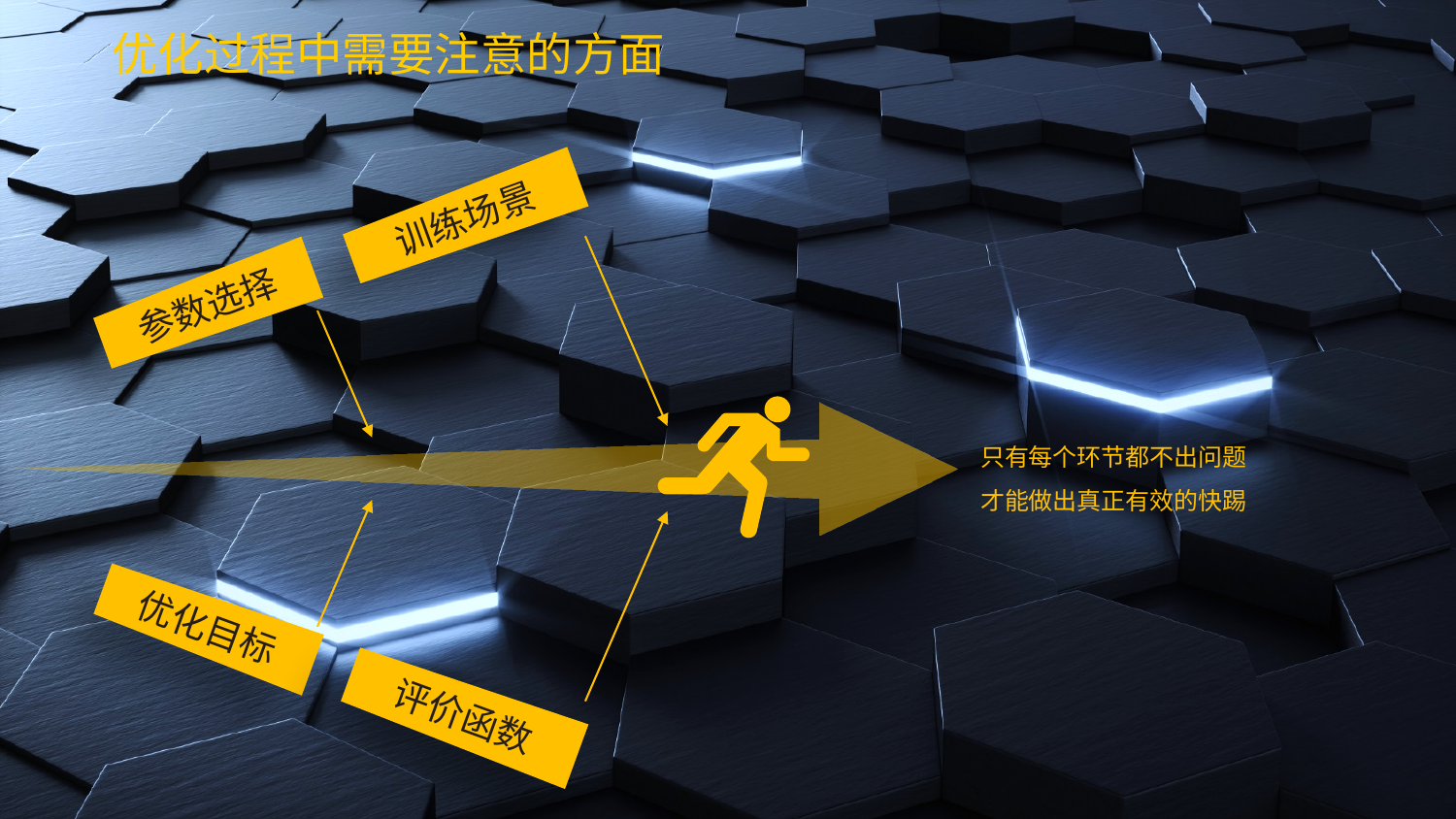

# 优化过程中需要注意的方面
训练场景
参数选择

只有每个环节都不出问题
才能做出真正有效的快踢
优化目标
评价函数